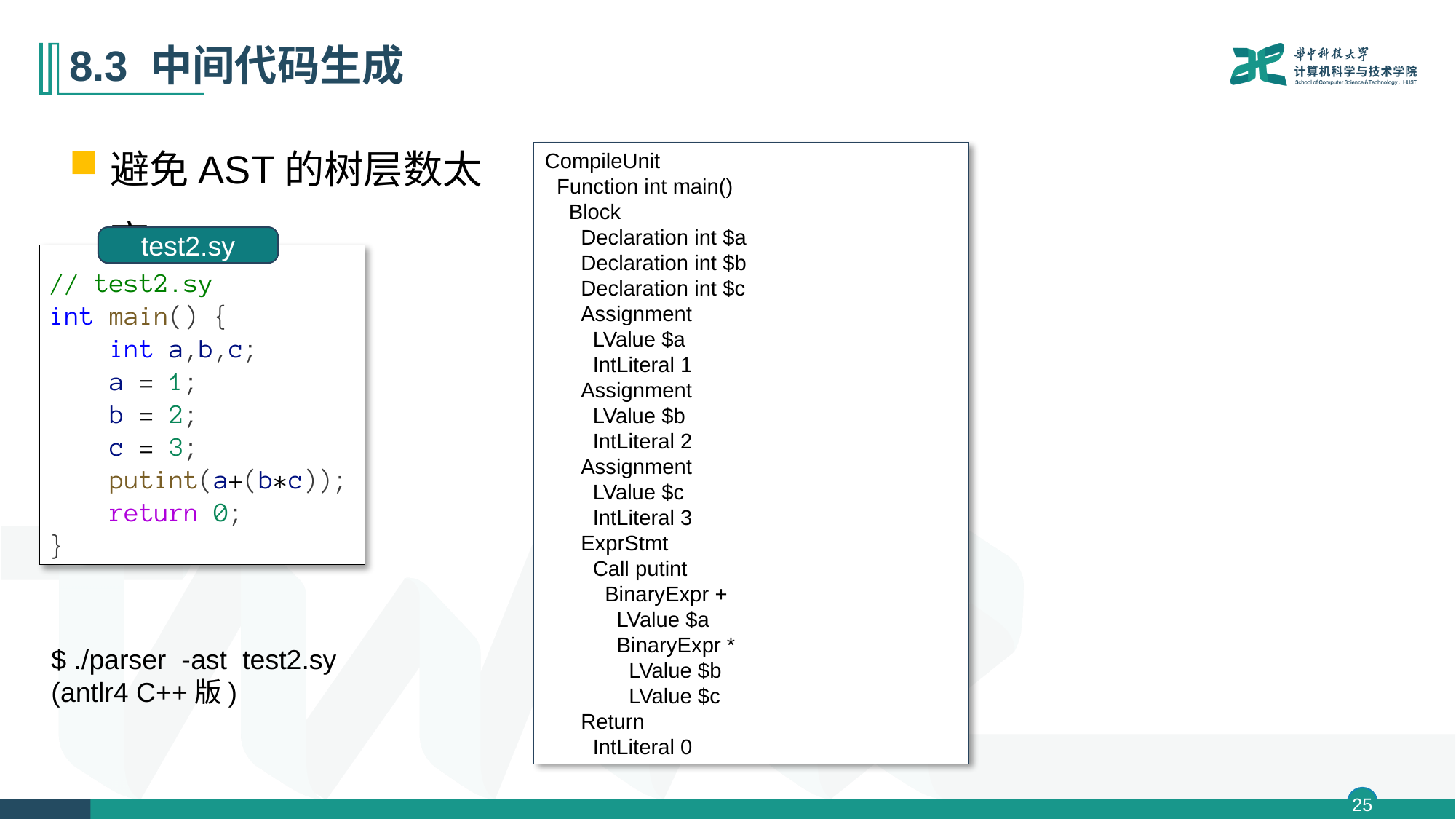

# 8.3 中间代码生成
避免AST的树层数太高
CompileUnit
  Function int main()
    Block
      Declaration int $a
      Declaration int $b
      Declaration int $c
      Assignment
        LValue $a
        IntLiteral 1
      Assignment
        LValue $b
        IntLiteral 2
      Assignment
        LValue $c
        IntLiteral 3
      ExprStmt
        Call putint
          BinaryExpr +
            LValue $a
            BinaryExpr *
              LValue $b
              LValue $c
      Return
        IntLiteral 0
test2.sy

// test2.sy
int main() {
    int a,b,c;
    a = 1;
    b = 2;
    c = 3;
    putint(a+(b*c));
    return 0;
}
$ ./parser  -ast  test2.sy
(antlr4 C++版)